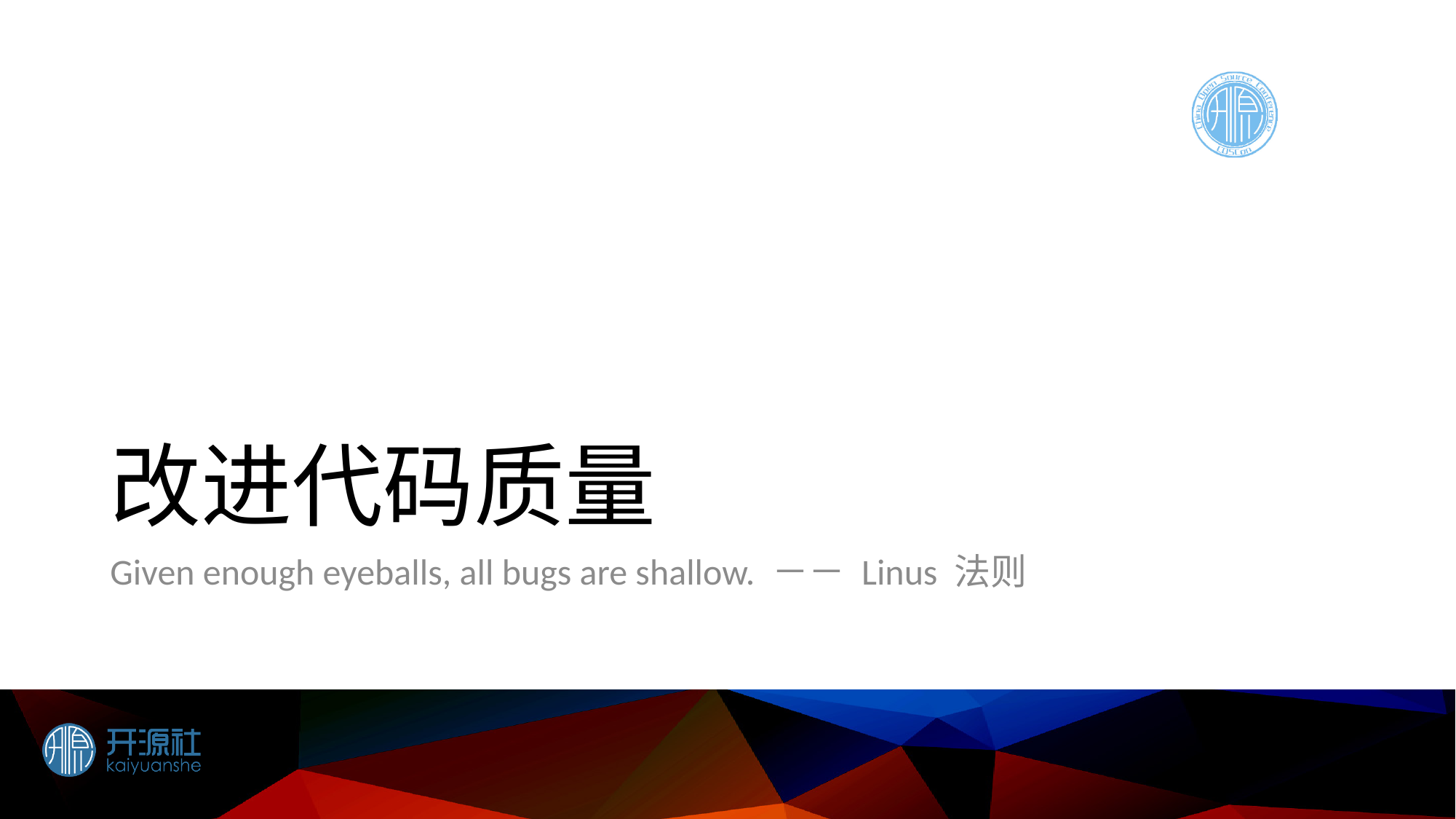

# 改进代码质量
Given enough eyeballs, all bugs are shallow. －－ Linus 法则